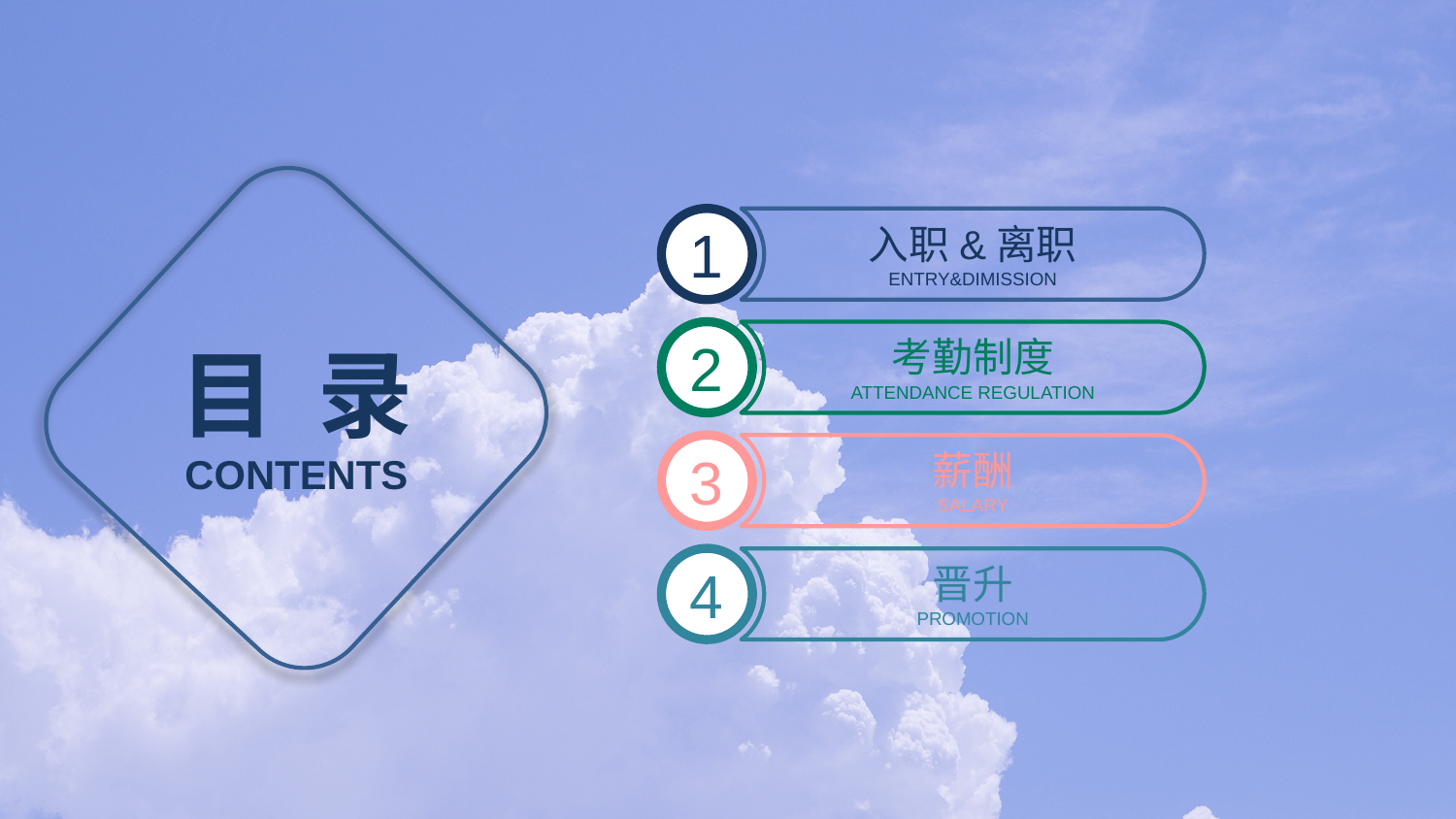

1
入职&离职
ENTRY&DIMISSION

2
考勤制度
ATTENDANCE REGULATION
目  录
3
薪酬
SALARY
CONTENTS
4
晋升
PROMOTION